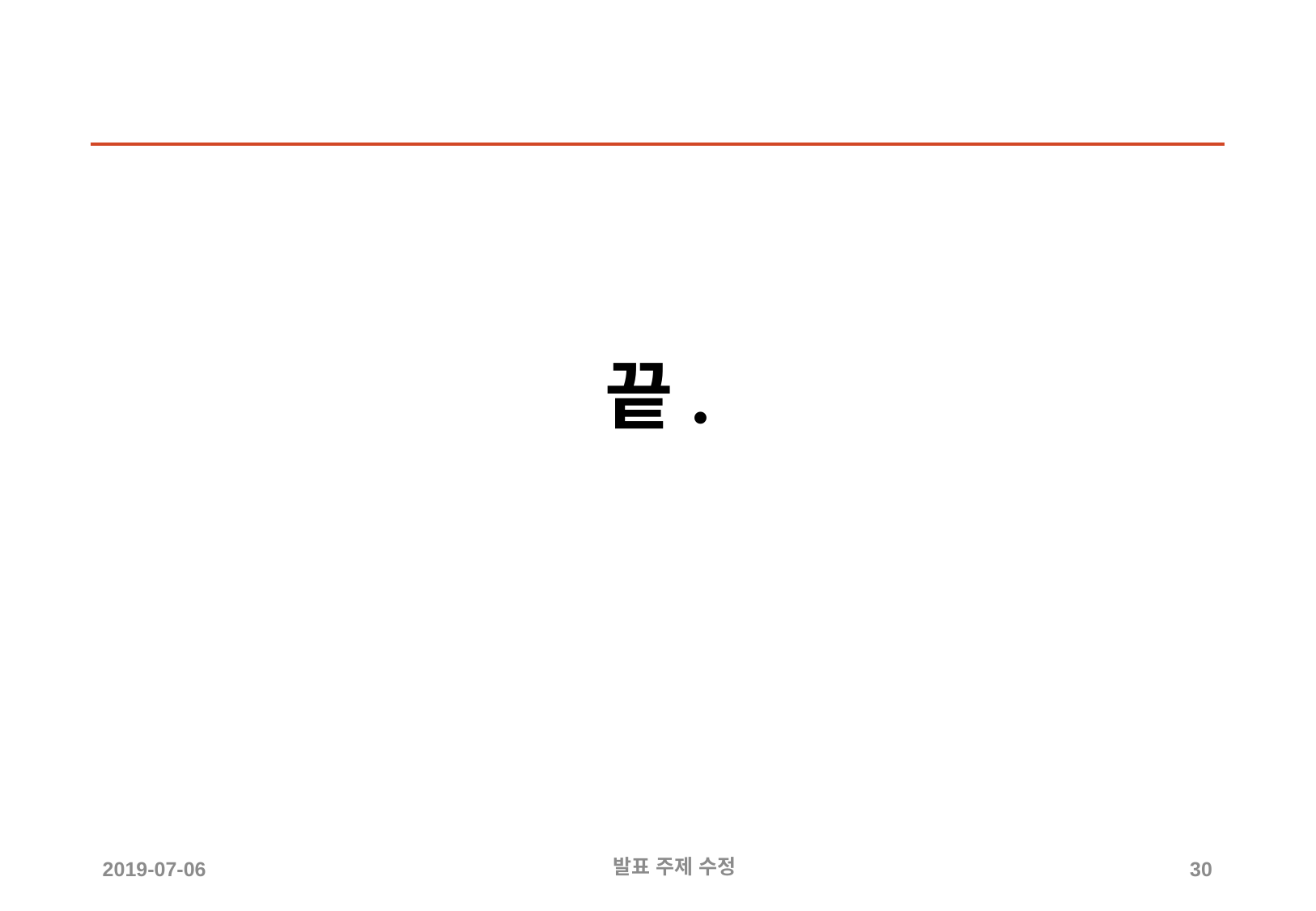

# 끝.
2019-07-06
발표 주제 수정
30